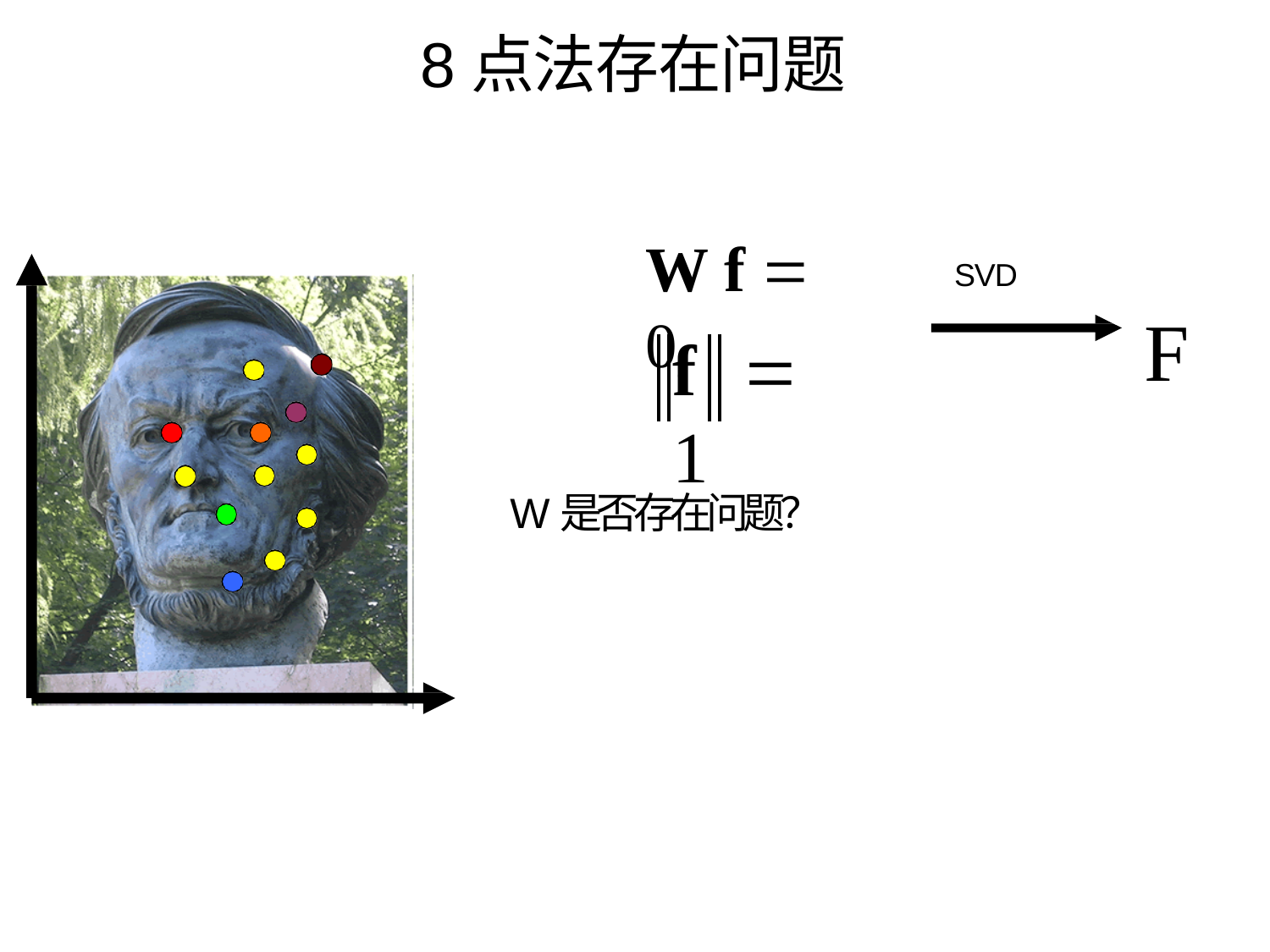

8点法存在问题
W f = 0,
SVD

F

f	= 1

W是否存在问题？